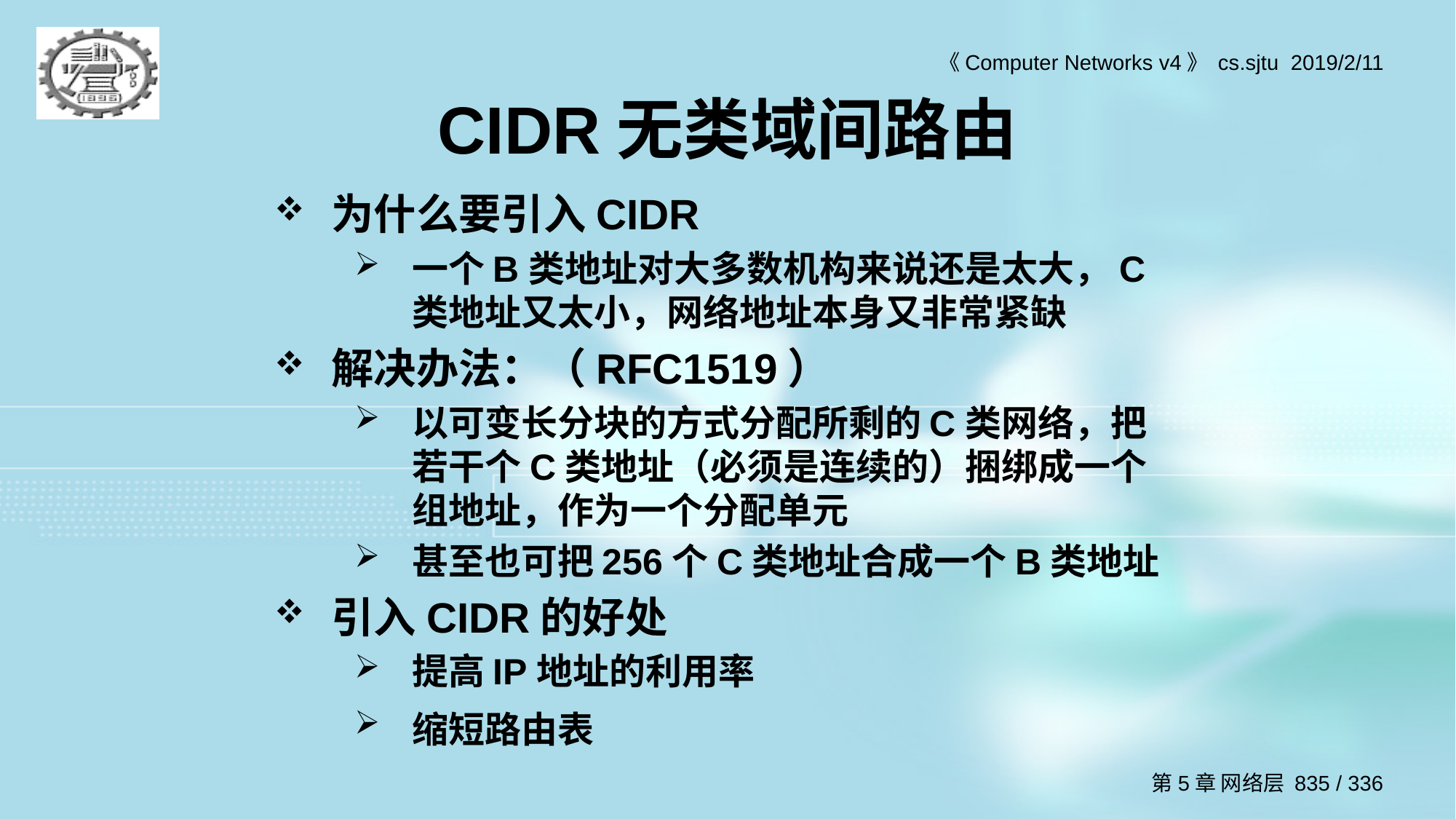

# CIDR无类域间路由
为什么要引入CIDR
一个B类地址对大多数机构来说还是太大，C类地址又太小，网络地址本身又非常紧缺
解决办法：（RFC1519）
以可变长分块的方式分配所剩的C类网络，把若干个C类地址（必须是连续的）捆绑成一个组地址，作为一个分配单元
甚至也可把256个C类地址合成一个B类地址
引入CIDR的好处
提高IP地址的利用率
缩短路由表